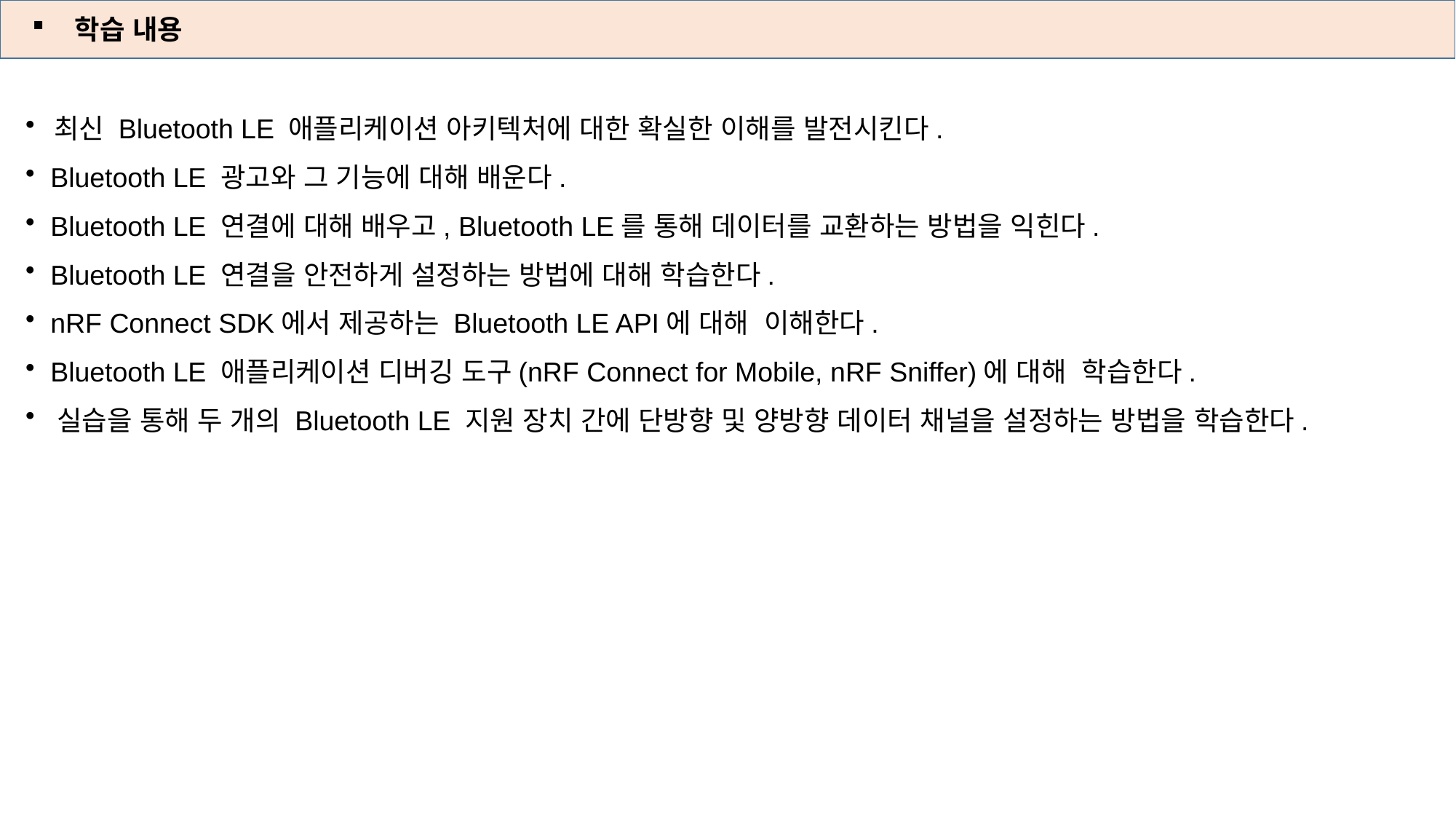

학습 내용
  최신 Bluetooth LE 애플리케이션 아키텍처에 대한 확실한 이해를 발전시킨다.
  Bluetooth LE 광고와 그 기능에 대해 배운다.
  Bluetooth LE 연결에 대해 배우고, Bluetooth LE를 통해 데이터를 교환하는 방법을 익힌다.
  Bluetooth LE 연결을 안전하게 설정하는 방법에 대해 학습한다.
  nRF Connect SDK에서 제공하는 Bluetooth LE API에 대해  이해한다.
  Bluetooth LE 애플리케이션 디버깅 도구(nRF Connect for Mobile, nRF Sniffer)에 대해  학습한다.
  실습을 통해 두 개의 Bluetooth LE 지원 장치 간에 단방향 및 양방향 데이터 채널을 설정하는 방법을 학습한다.